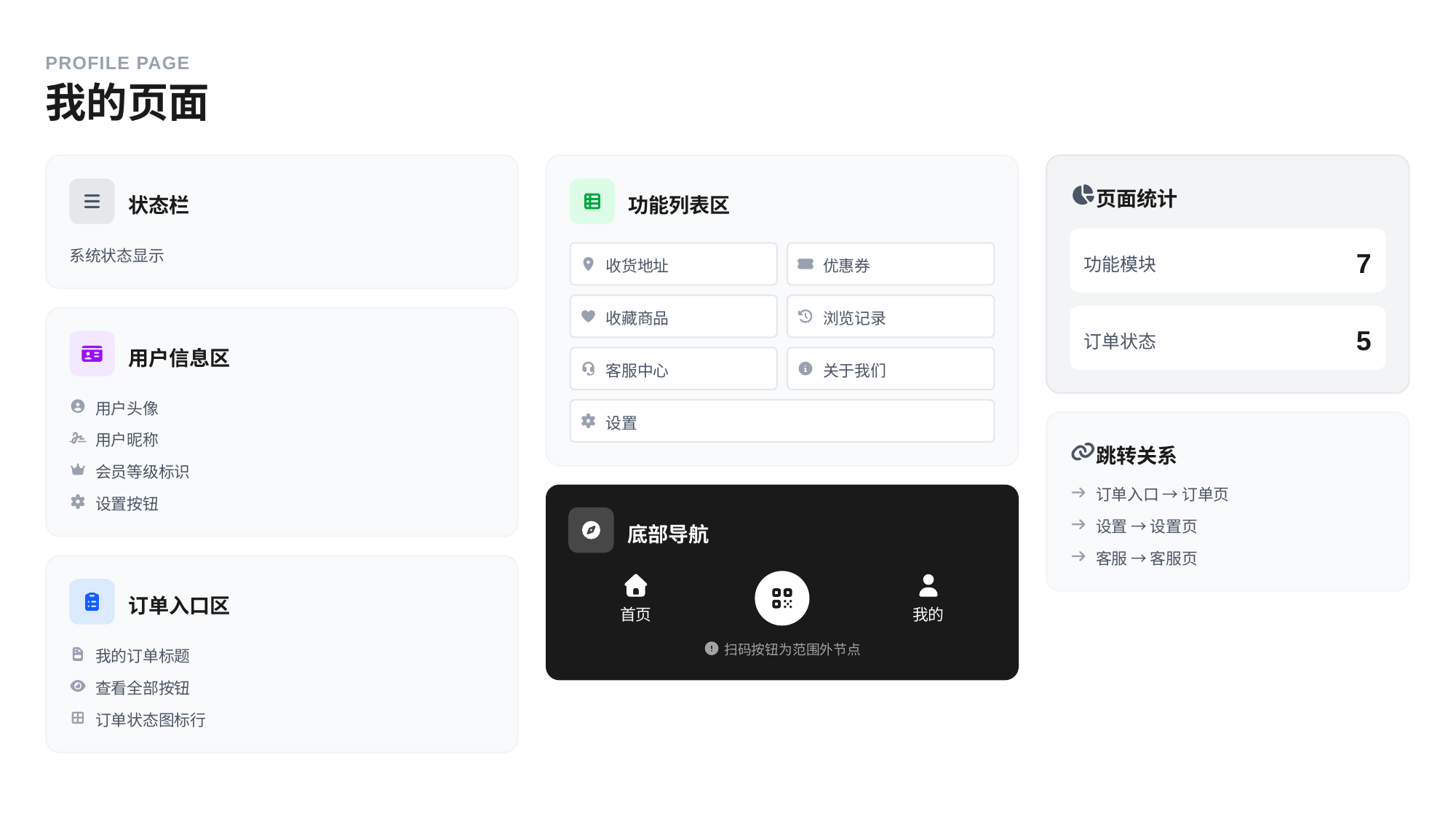

PROFILE PAGE
我的页面

页面统计

状态栏
功能列表区

系统状态显示
7

功能模块
收货地址
优惠券

收藏商品
浏览记录

5
订单状态

用户信息区

客服中心
关于我们

用户头像

设置

用户昵称

跳转关系

会员等级标识

订单入口 → 订单页

设置按钮

设置 → 设置页
底部导航

客服 → 客服页

订单入口区

首页
我的
扫码按钮为范围外节点

我的订单标题

查看全部按钮

订单状态图标行